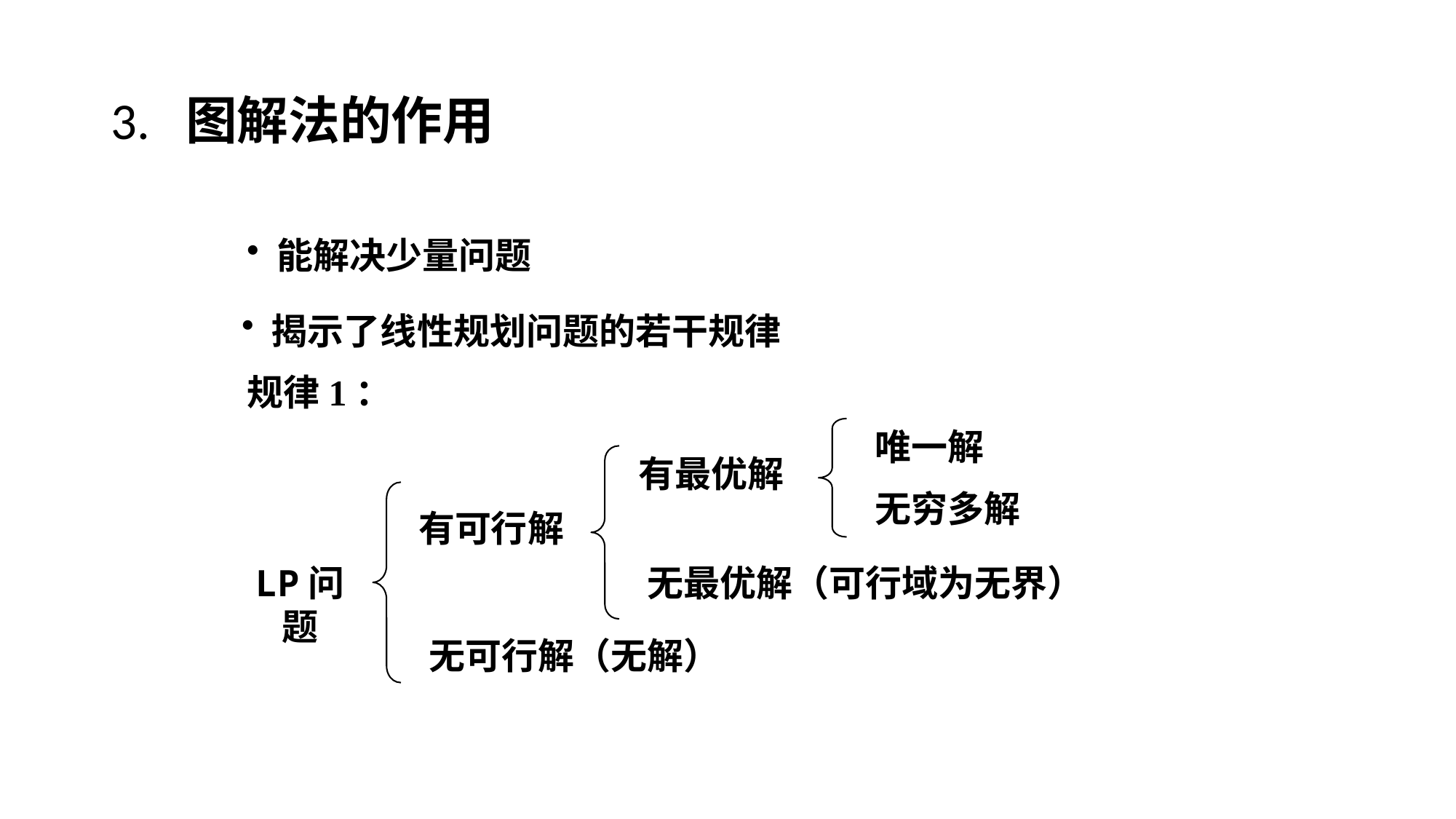

# 3.  图解法的作用
 能解决少量问题
 揭示了线性规划问题的若干规律
规律1：

唯一解
无穷多解

有最优解

有可行解
LP问题
无最优解（可行域为无界）
无可行解（无解）